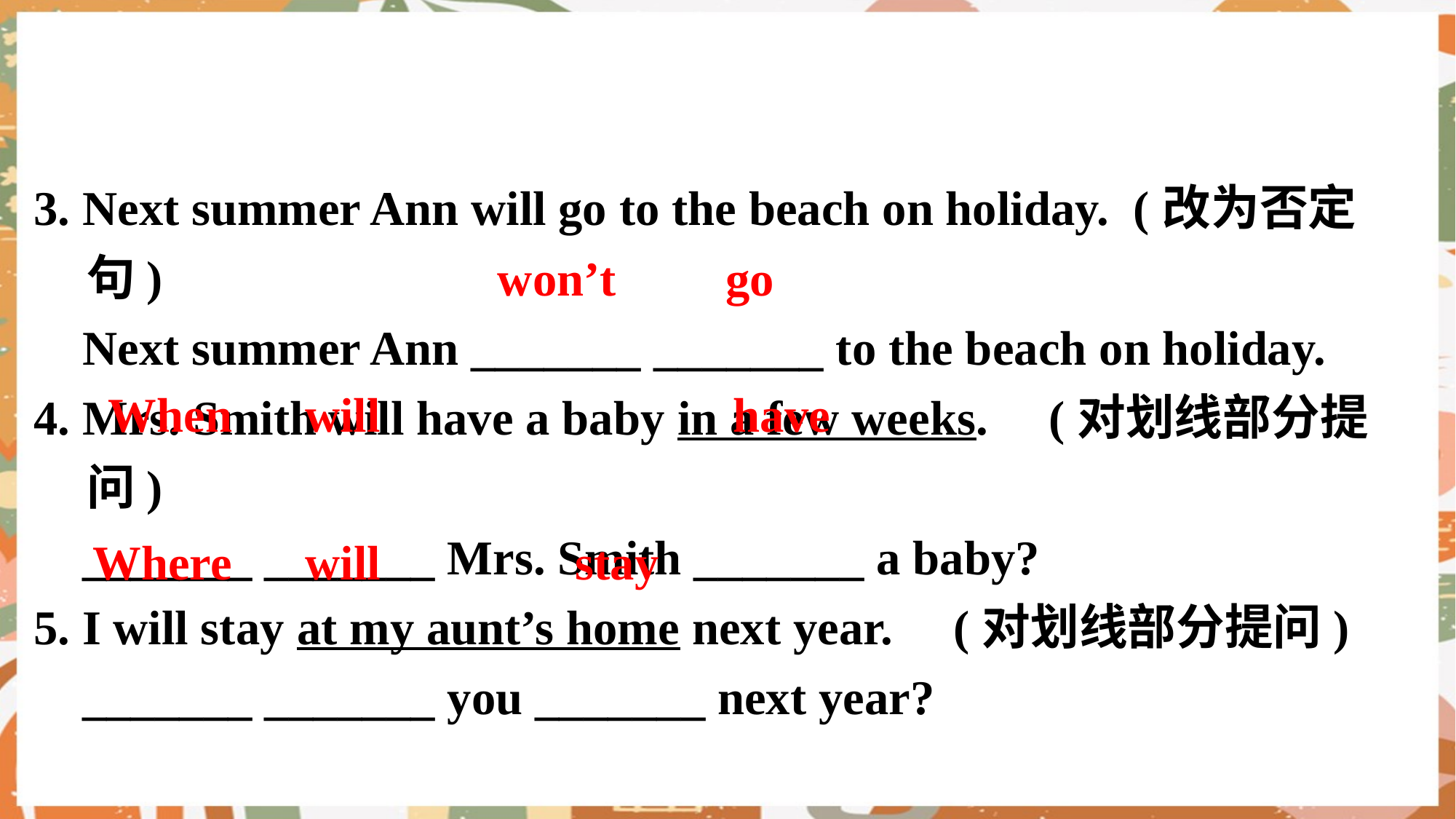

3. Next summer Ann will go to the beach on holiday.  (改为否定句)
    Next summer Ann _______ _______ to the beach on holiday.
4. Mrs. Smith will have a baby in a few weeks.     (对划线部分提问)
    _______ _______ Mrs. Smith _______ a baby?
5. I will stay at my aunt’s home next year.     (对划线部分提问)
    _______ _______ you _______ next year?
won’t         go
When      will                             have
Where      will                stay